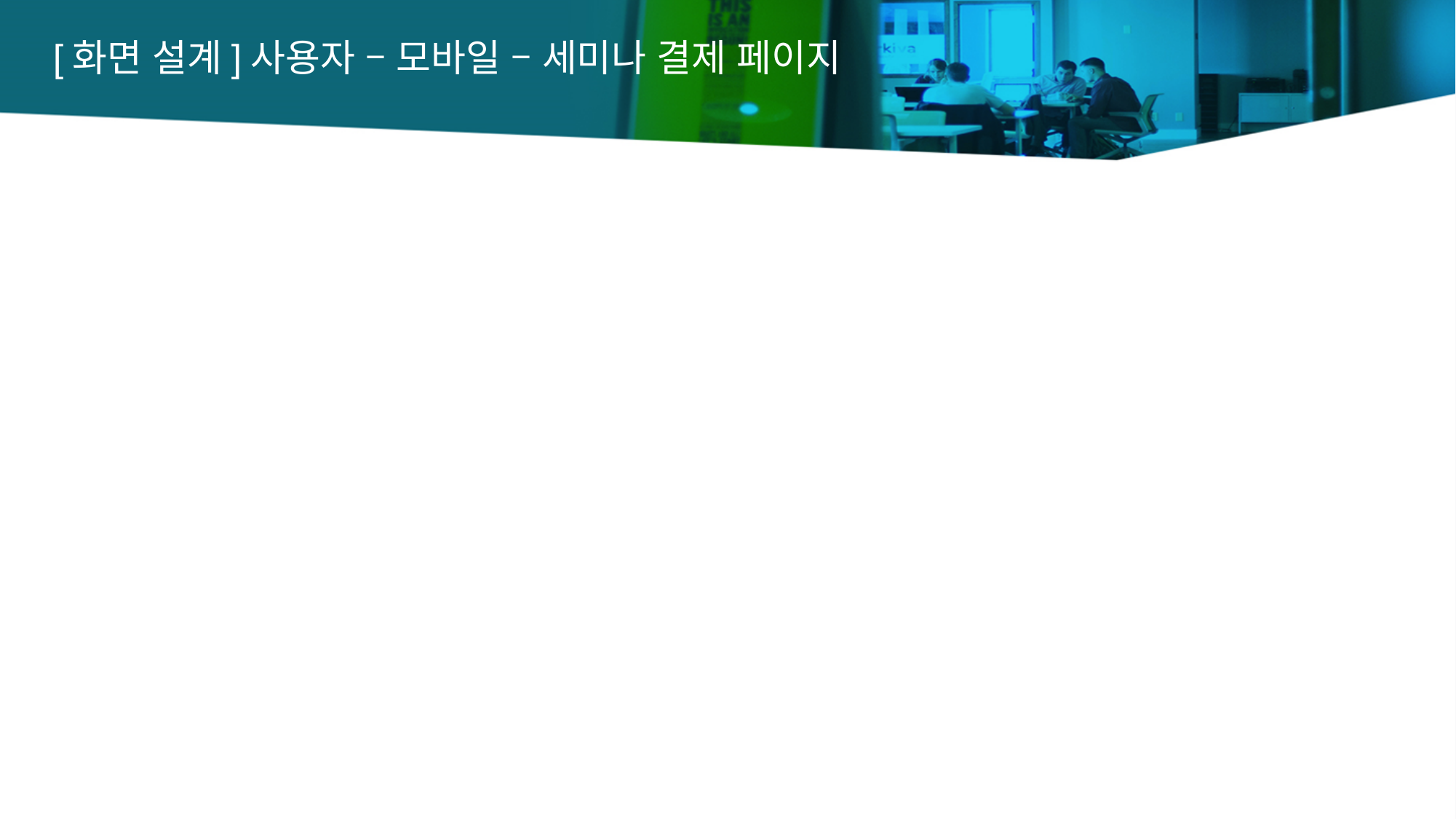

[화면 설계]사용자 – 모바일 – 세미나 결제 페이지